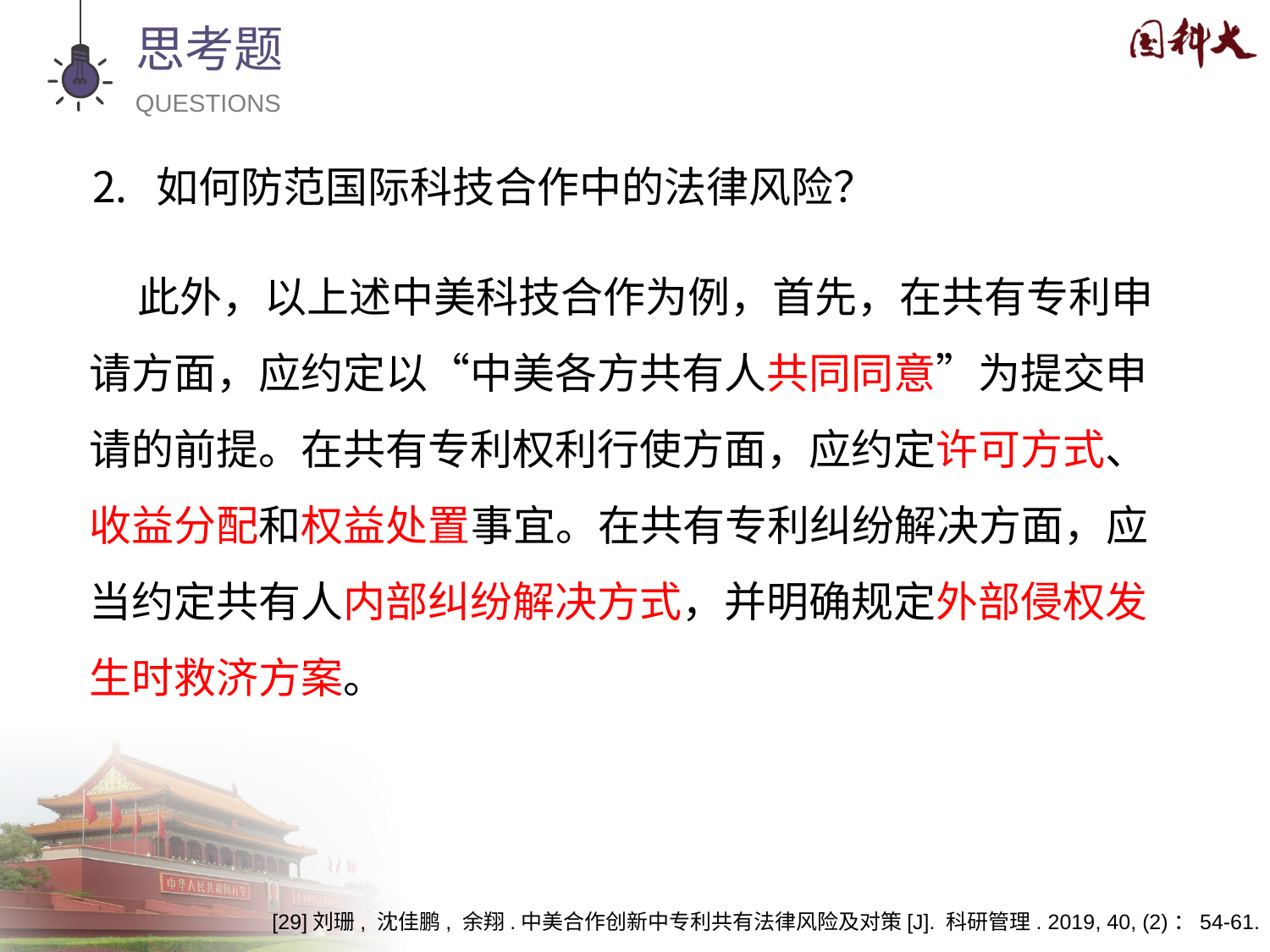

思考题
QUESTIONS
如何防范国际科技合作中的法律风险？
    此外，以上述中美科技合作为例，首先，在共有专利申请方面，应约定以“中美各方共有人共同同意”为提交申请的前提。在共有专利权利行使方面，应约定许可方式、收益分配和权益处置事宜。在共有专利纠纷解决方面，应当约定共有人内部纠纷解决方式，并明确规定外部侵权发生时救济方案。
[29]刘珊, 沈佳鹏, 余翔.中美合作创新中专利共有法律风险及对策[J]. 科研管理. 2019, 40, (2)：54-61.